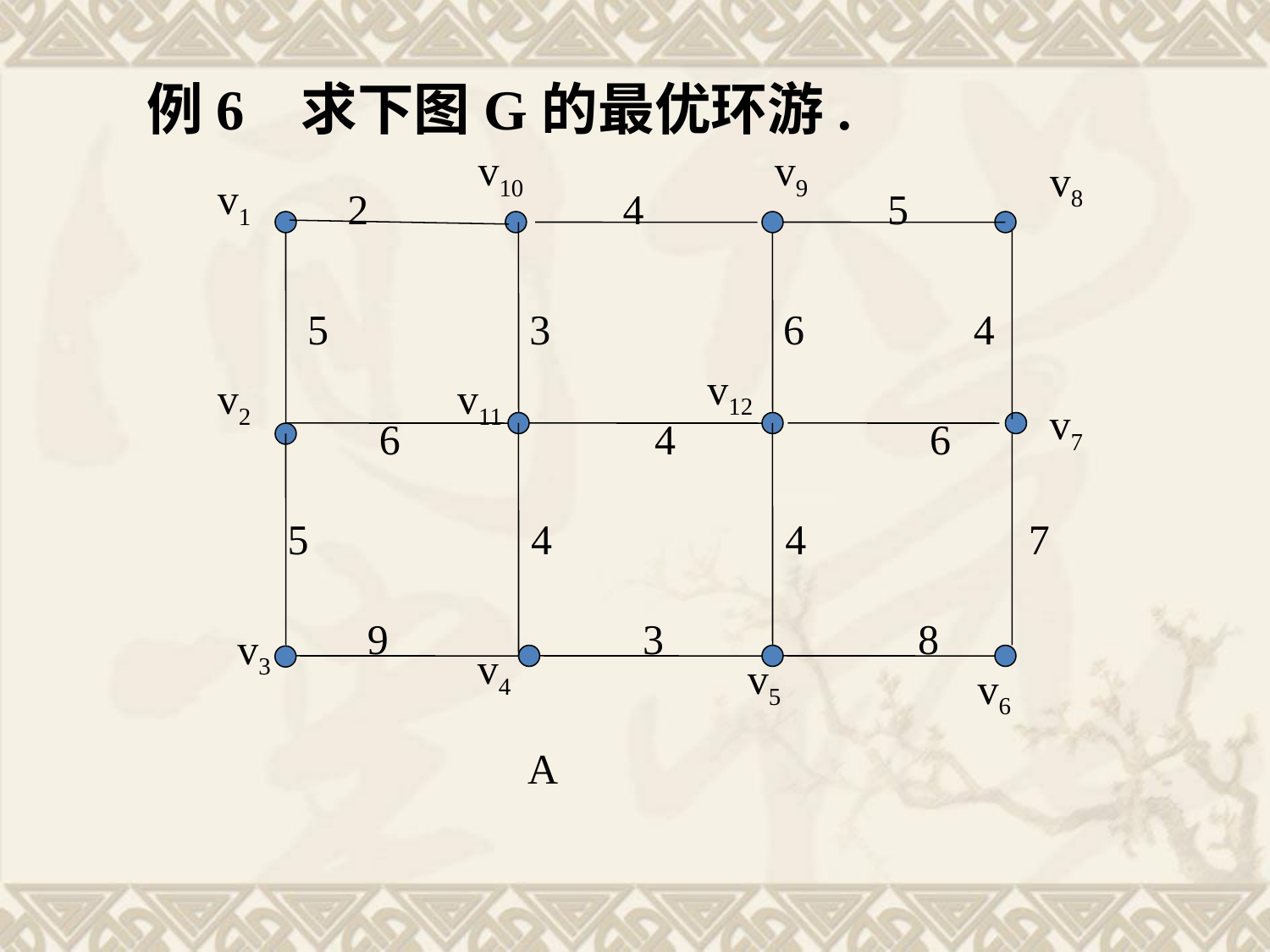

例6   求下图G的最优环游.
v10
v9
v8
v1
2                        4                       5
5                   3                      6                4
v12
v2
v11
v7
   6                        4                        6
5                     4                      4                     7
9                        3                        8
v3
v4
v5
v6

A